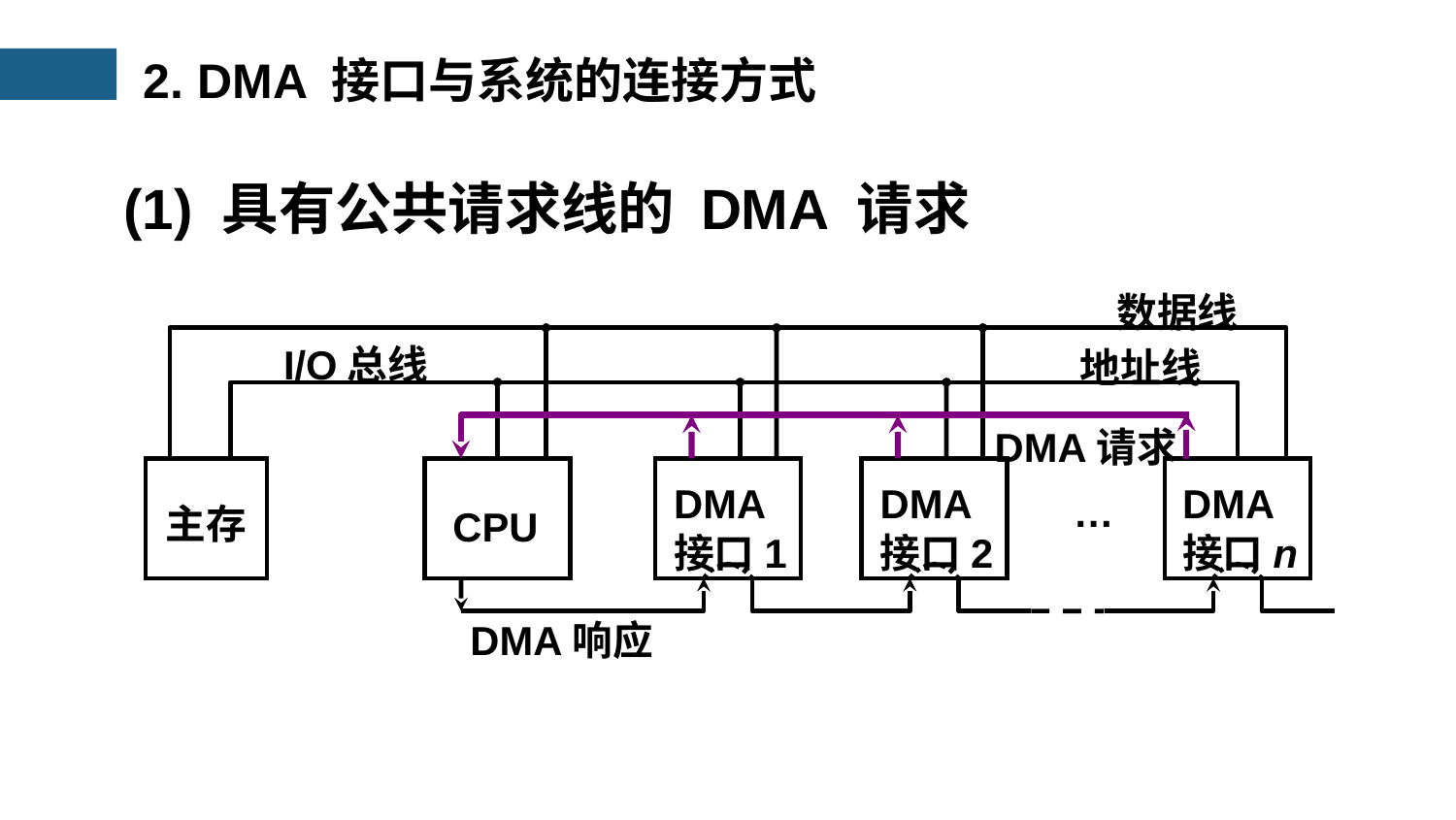

2. DMA 接口与系统的连接方式
(1) 具有公共请求线的 DMA 请求
数据线

I/O总线
地址线

DMA请求

DMA
接口1
DMA
接口2
DMA
接口n
…
主存
CPU

DMA响应